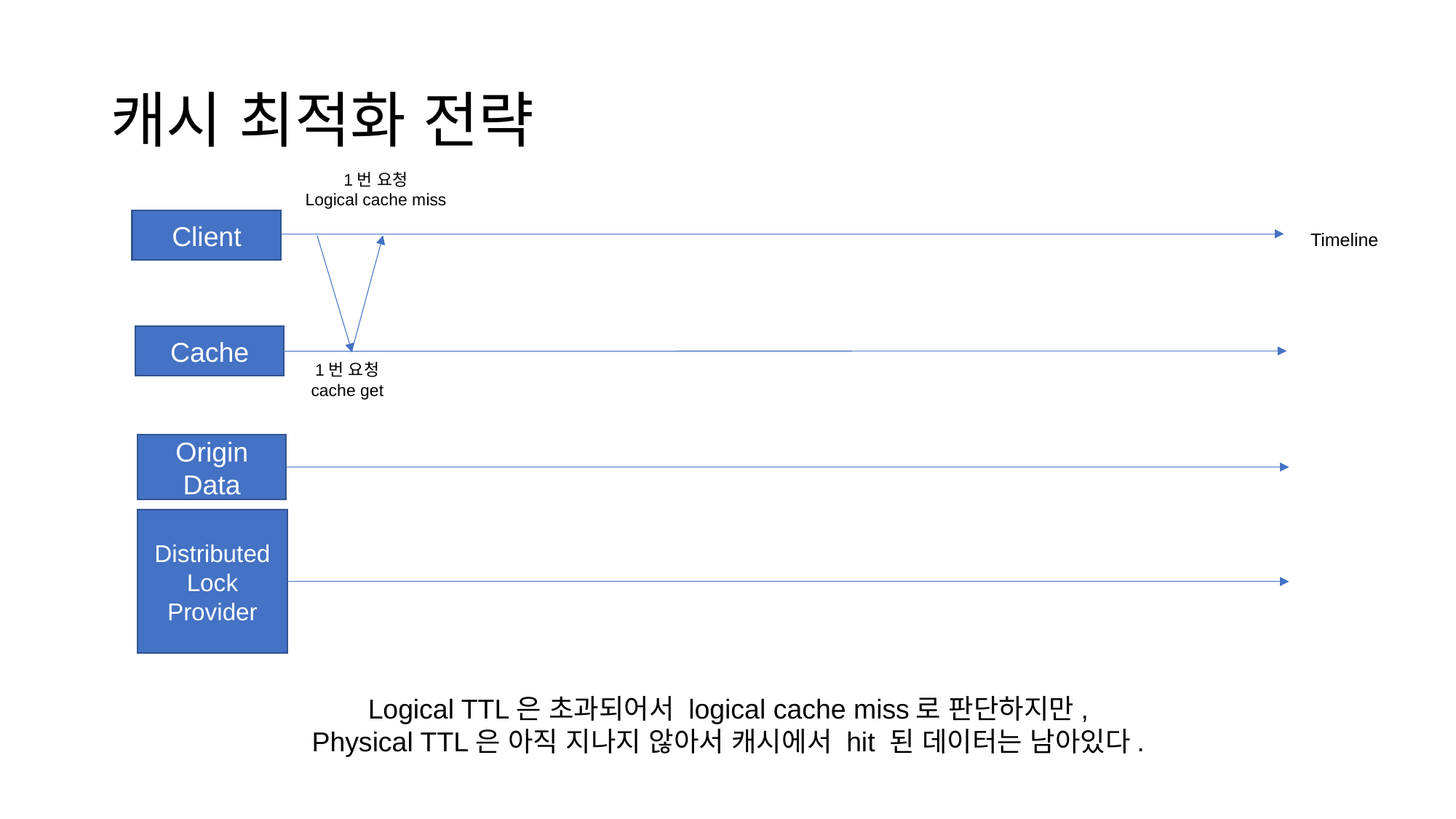

# 캐시 최적화 전략
1번 요청
Logical cache miss
Client
Timeline
Cache
1번 요청
cache get
Origin Data
Distributed Lock Provider
Logical TTL은 초과되어서 logical cache miss로 판단하지만,
Physical TTL은 아직 지나지 않아서 캐시에서 hit 된 데이터는 남아있다.